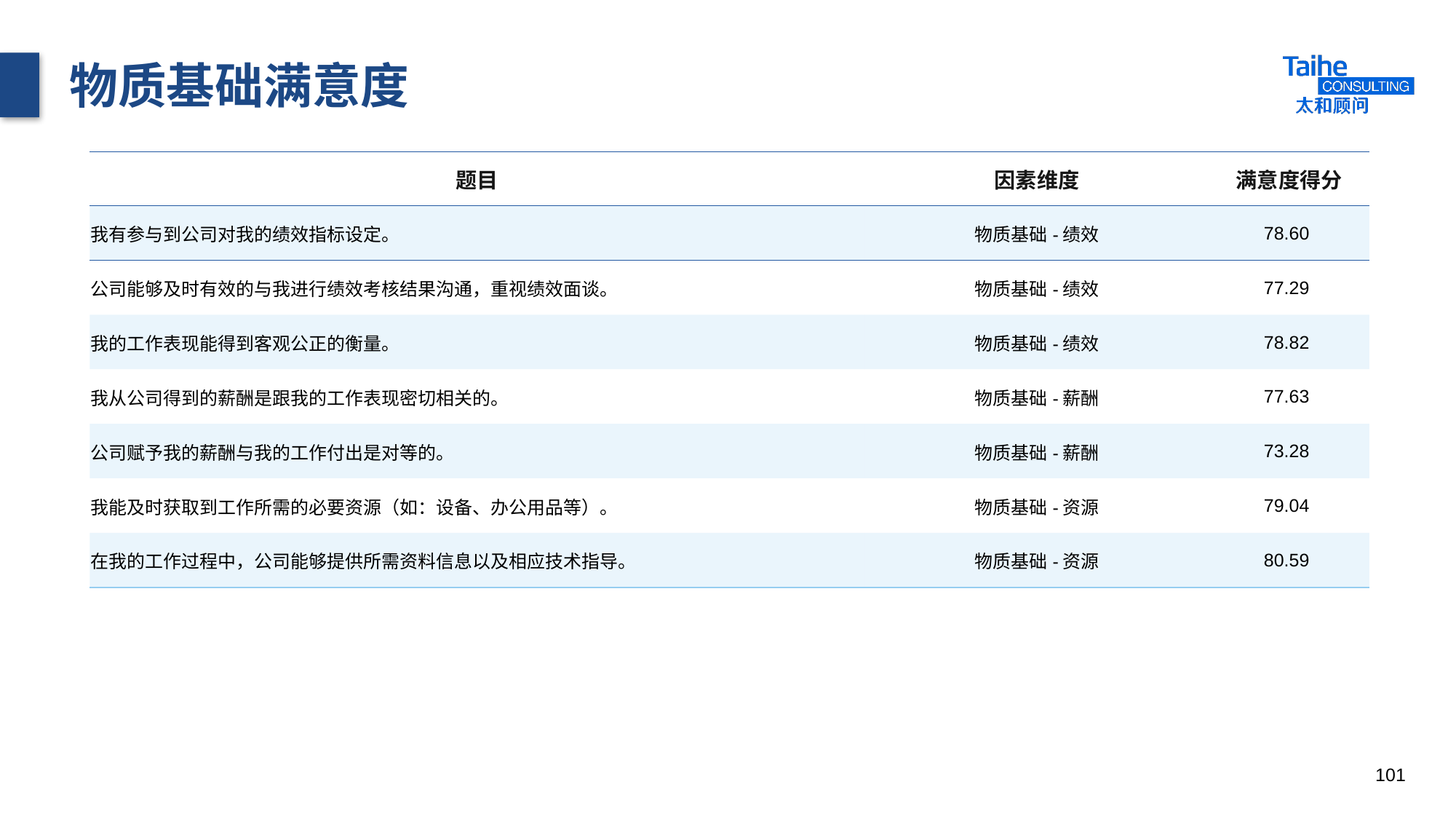

# 物质基础满意度
| 题目 | 因素维度 | 满意度得分 |
| --- | --- | --- |
| 我有参与到公司对我的绩效指标设定。 | 物质基础-绩效 | 78.60 |
| 公司能够及时有效的与我进行绩效考核结果沟通，重视绩效面谈。 | 物质基础-绩效 | 77.29 |
| 我的工作表现能得到客观公正的衡量。 | 物质基础-绩效 | 78.82 |
| 我从公司得到的薪酬是跟我的工作表现密切相关的。 | 物质基础-薪酬 | 77.63 |
| 公司赋予我的薪酬与我的工作付出是对等的。 | 物质基础-薪酬 | 73.28 |
| 我能及时获取到工作所需的必要资源（如：设备、办公用品等）。 | 物质基础-资源 | 79.04 |
| 在我的工作过程中，公司能够提供所需资料信息以及相应技术指导。 | 物质基础-资源 | 80.59 |
101